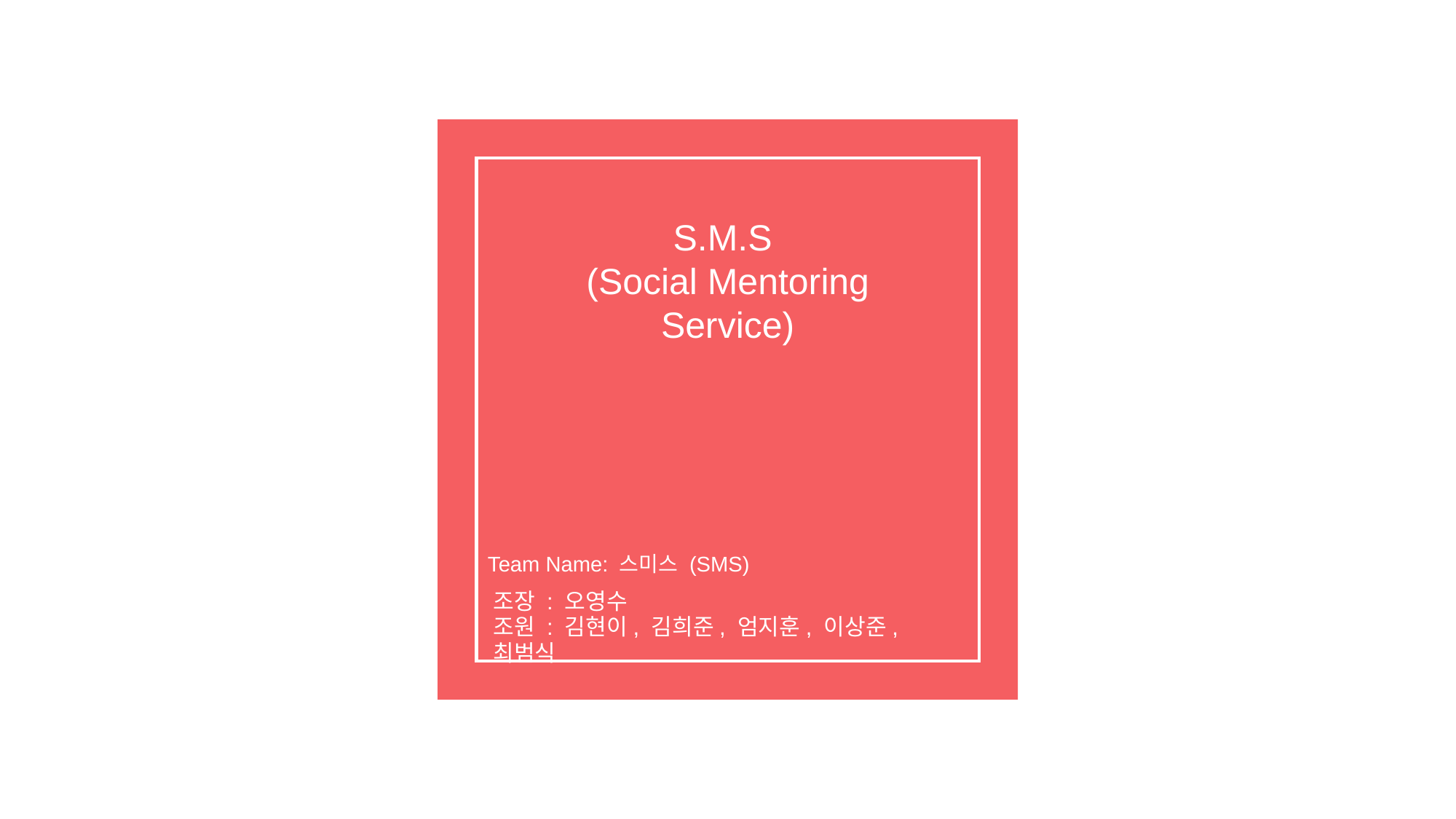

S.M.S
(Social Mentoring Service)
Team Name: 스미스 (SMS)
조장 : 오영수
조원 : 김현이, 김희준, 엄지훈, 이상준, 최범식